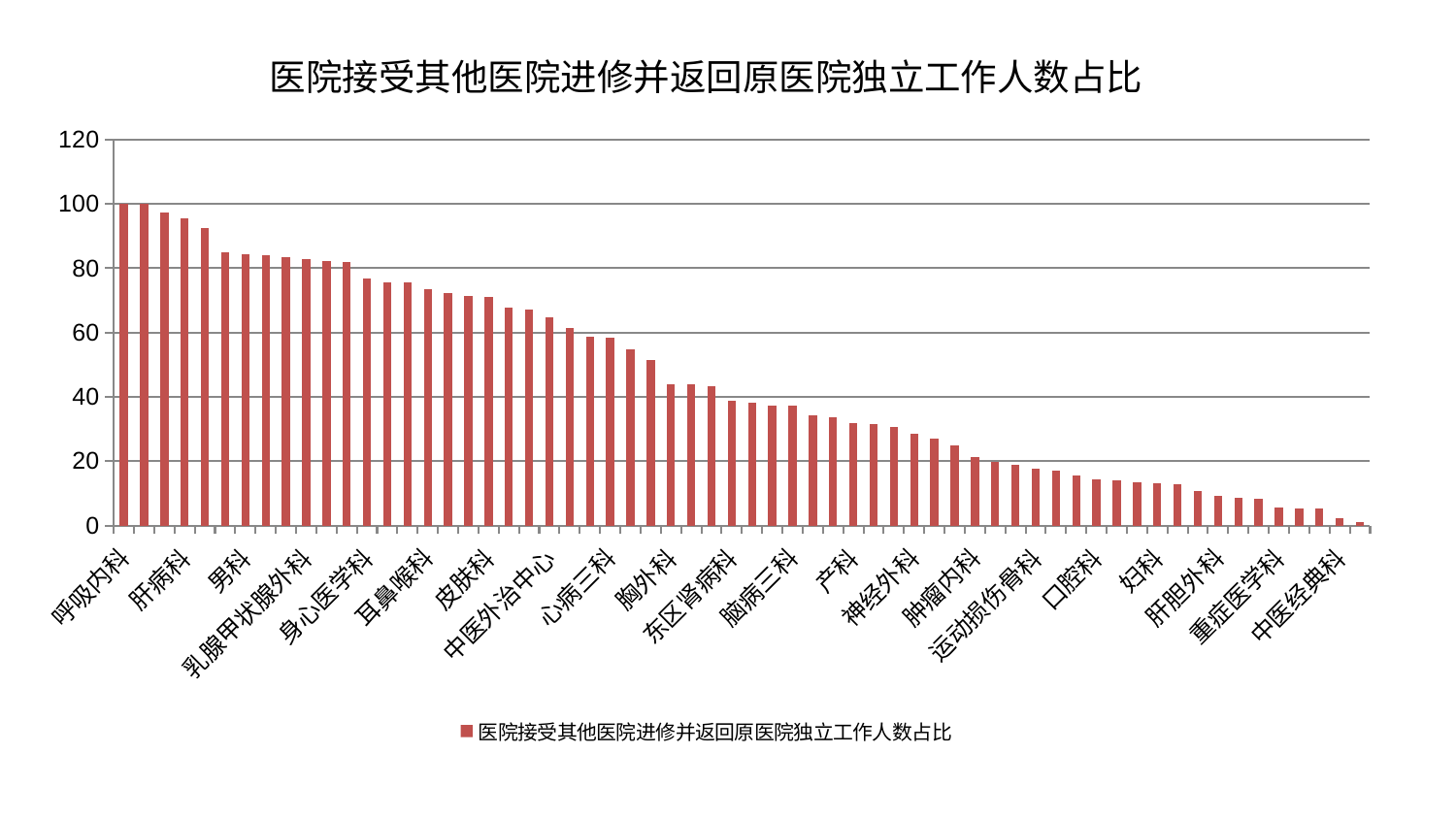

### Chart: 医院接受其他医院进修并返回原医院独立工作人数占比

| Category | 医院接受其他医院进修并返回原医院独立工作人数占比 |
|---|---|
| 呼吸内科 | 100.00000000000001 |
| 推拿科 | 99.89925731344591 |
| 微创骨科 | 97.44562963608082 |
| 肝病科 | 95.54151408655984 |
| 医院 | 92.45824511055068 |
| 普通外科 | 84.81599022105158 |
| 男科 | 84.35758375018256 |
| 脑病二科 | 84.07753369968766 |
| 显微骨科 | 83.30959795325656 |
| 乳腺甲状腺外科 | 82.96310152430813 |
| 康复科 | 82.25355554208105 |
| 眼科 | 81.92220648060292 |
| 身心医学科 | 76.85905607054904 |
| 小儿推拿科 | 75.62403970259678 |
| 泌尿外科 | 75.52138678674167 |
| 耳鼻喉科 | 73.64617782472628 |
| 治未病中心 | 72.3547750887148 |
| 美容皮肤科 | 71.3244193573727 |
| 皮肤科 | 71.02918325480226 |
| 风湿病科 | 67.707860391144 |
| 妇科妇二科合并 | 67.1073297983887 |
| 中医外治中心 | 64.88094180129146 |
| 老年医学科 | 61.50065039353533 |
| 周围血管科 | 58.62211800421025 |
| 心病三科 | 58.351830679245815 |
| 脾胃科消化科合并 | 54.92091243436841 |
| 心病一科 | 51.494616992072864 |
| 胸外科 | 43.941714387999745 |
| 脊柱骨科 | 43.85536162694334 |
| 心血管内科 | 43.28485028596028 |
| 东区肾病科 | 38.75247629527425 |
| 消化内科 | 38.03656431797329 |
| 儿科 | 37.27669470009019 |
| 脑病三科 | 37.248729463676646 |
| 脑病一科 | 34.267822809543986 |
| 小儿骨科 | 33.53512939894229 |
| 产科 | 31.728112160120908 |
| 创伤骨科 | 31.457369226939733 |
| 脾胃病科 | 30.754193024381458 |
| 神经外科 | 28.477585564874758 |
| 心病四科 | 27.001272317936532 |
| 关节骨科 | 24.886076930049835 |
| 肿瘤内科 | 21.341891555154536 |
| 骨科 | 19.6833644391649 |
| 东区重症医学科 | 18.7520280129854 |
| 运动损伤骨科 | 17.745371926984646 |
| 肾脏内科 | 16.902205054434834 |
| 妇二科 | 15.515854989603264 |
| 口腔科 | 14.47791477008641 |
| 内分泌科 | 14.030842157782168 |
| 血液科 | 13.569313069640081 |
| 妇科 | 13.204036144384466 |
| 综合内科 | 12.814145722054784 |
| 神经内科 | 10.73246775967952 |
| 肝胆外科 | 9.236052888224183 |
| 肾病科 | 8.566340855506231 |
| 针灸科 | 8.289552388504992 |
| 重症医学科 | 5.673955361799159 |
| 西区重症医学科 | 5.4124171228497335 |
| 肛肠科 | 5.380901343324742 |
| 中医经典科 | 2.1889381967232953 |
| 心病二科 | 0.9767008285842864 |
96